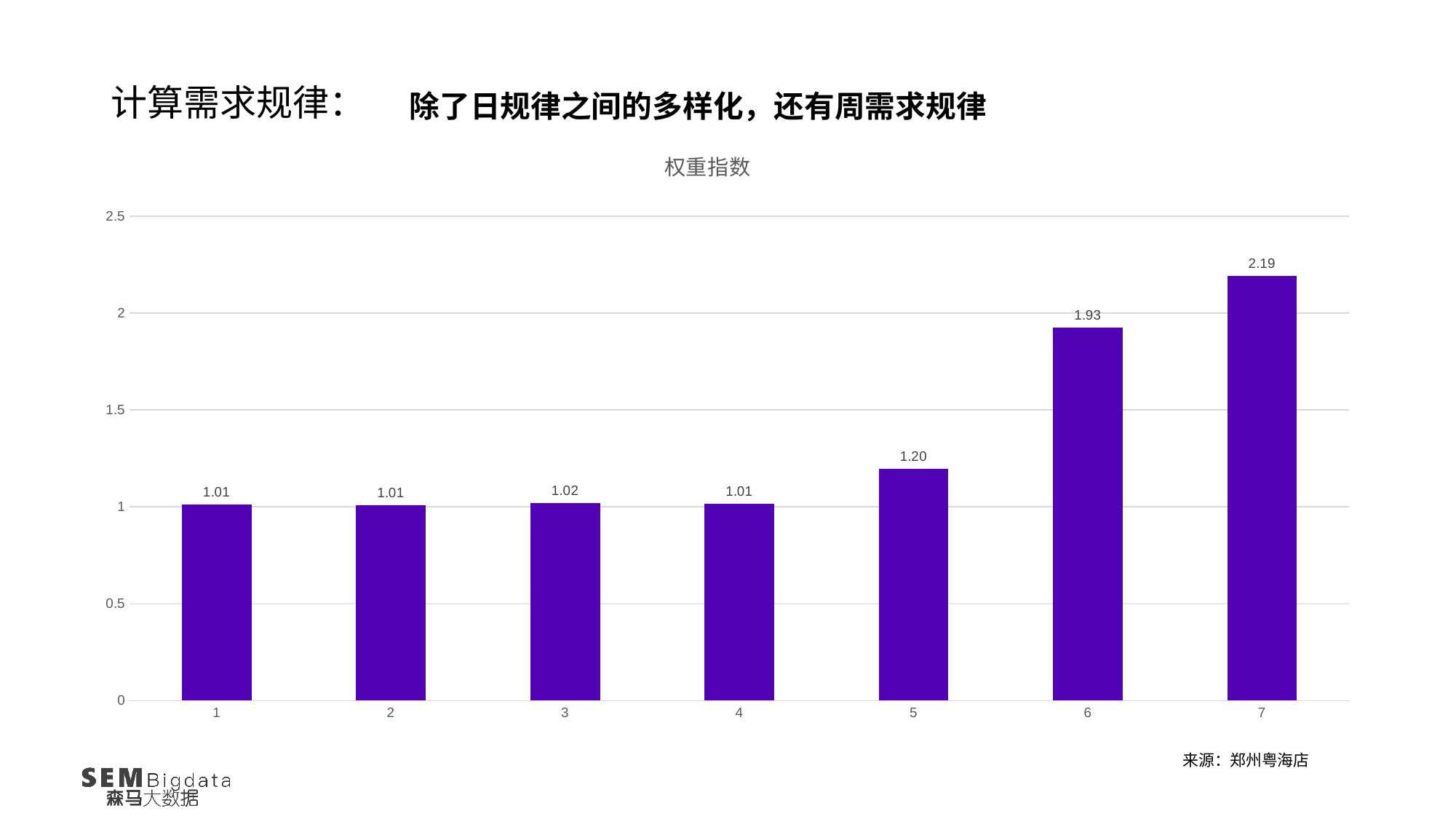

计算需求规律：
除了日规律之间的多样化，还有周需求规律

### Chart: 权重指数

| Category | 整体 |
|---|---|
来源：郑州粤海店